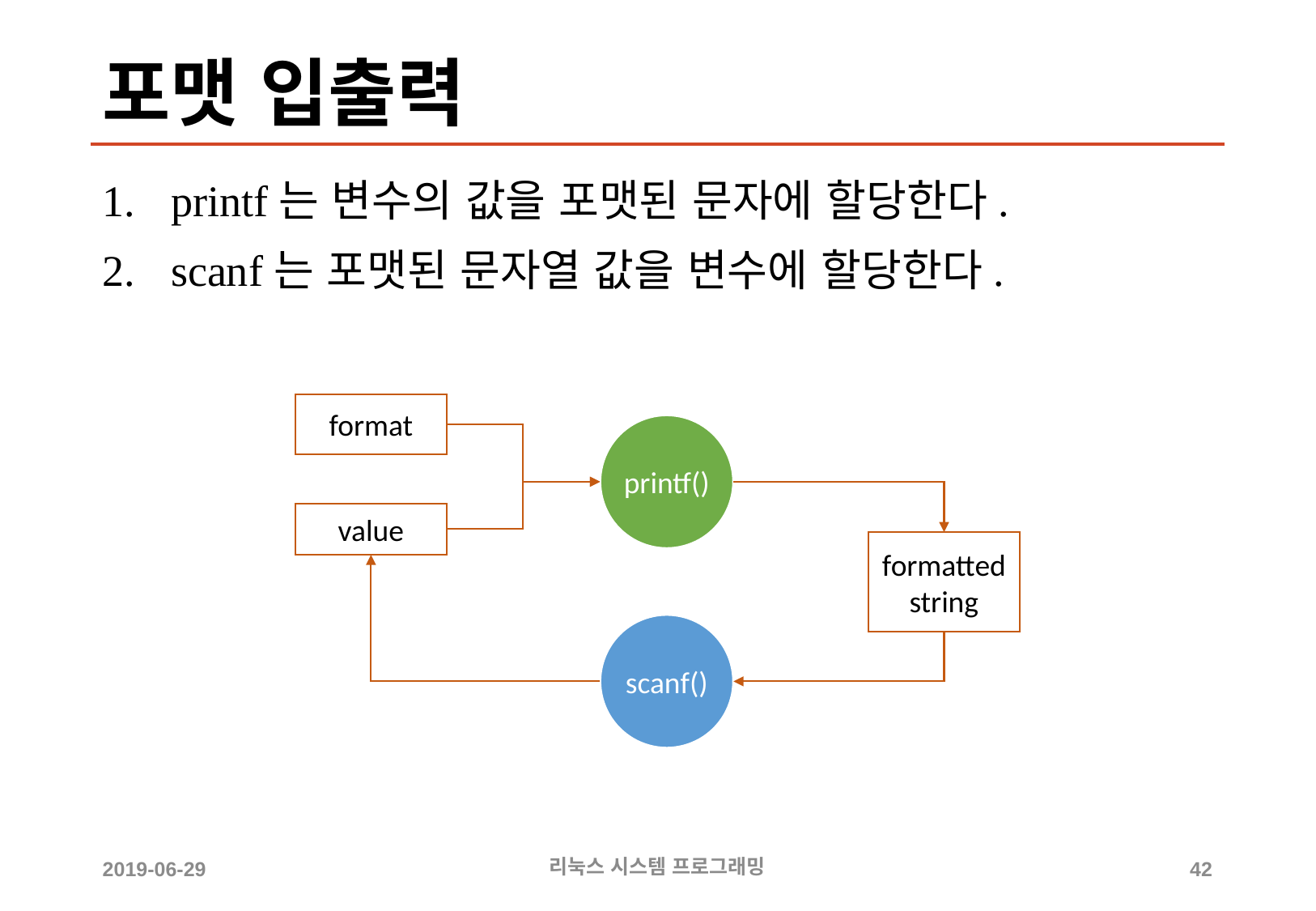

# 포맷 입출력
printf는 변수의 값을 포맷된 문자에 할당한다.
scanf는 포맷된 문자열 값을 변수에 할당한다.
format
printf()
value
formatted
string
scanf()
2019-06-29
리눅스 시스템 프로그래밍
42